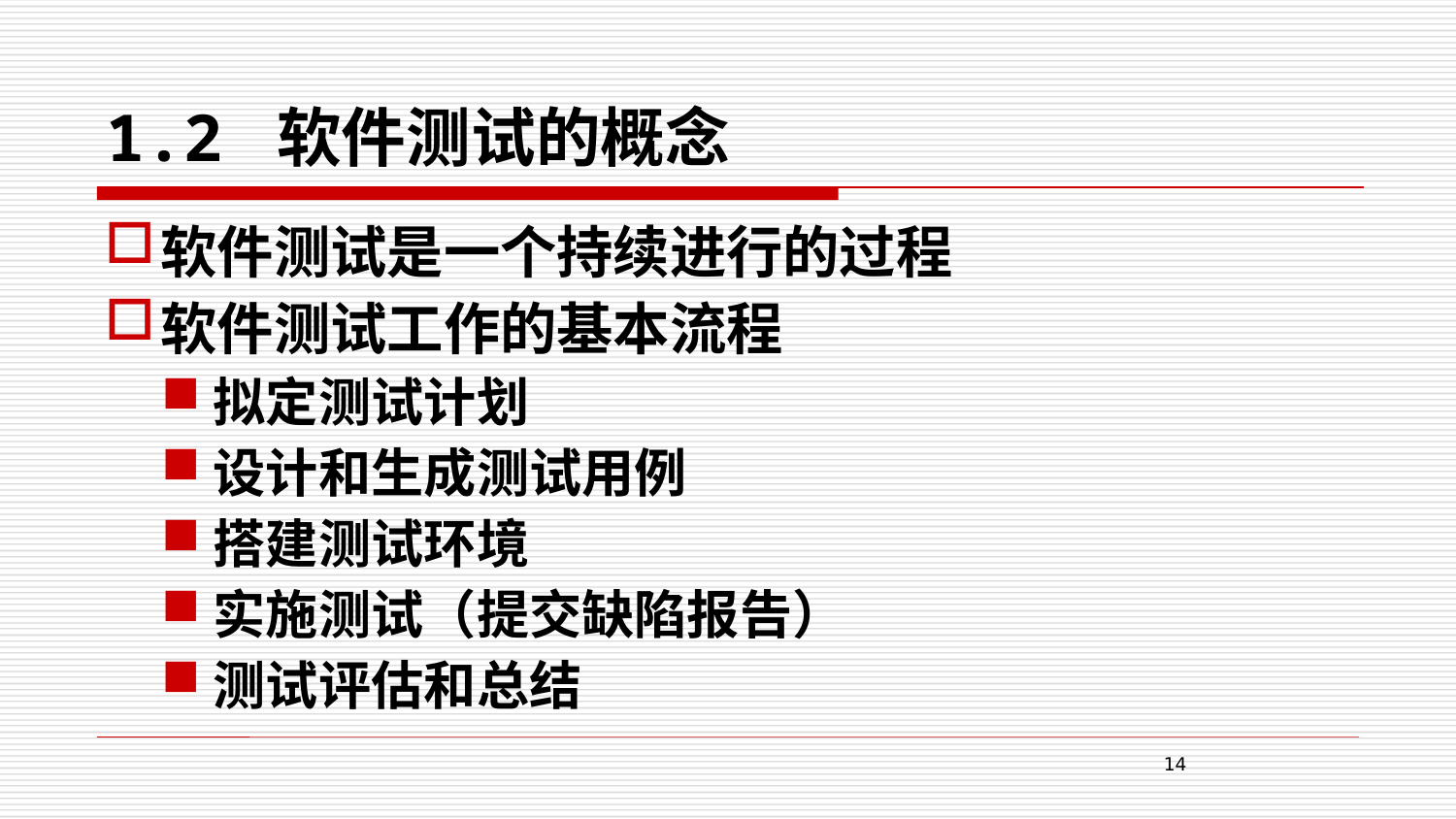

# 1.2 软件测试的概念

软件测试是一个持续进行的过程
软件测试工作的基本流程
拟定测试计划
设计和生成测试用例
搭建测试环境
实施测试（提交缺陷报告）
测试评估和总结
14